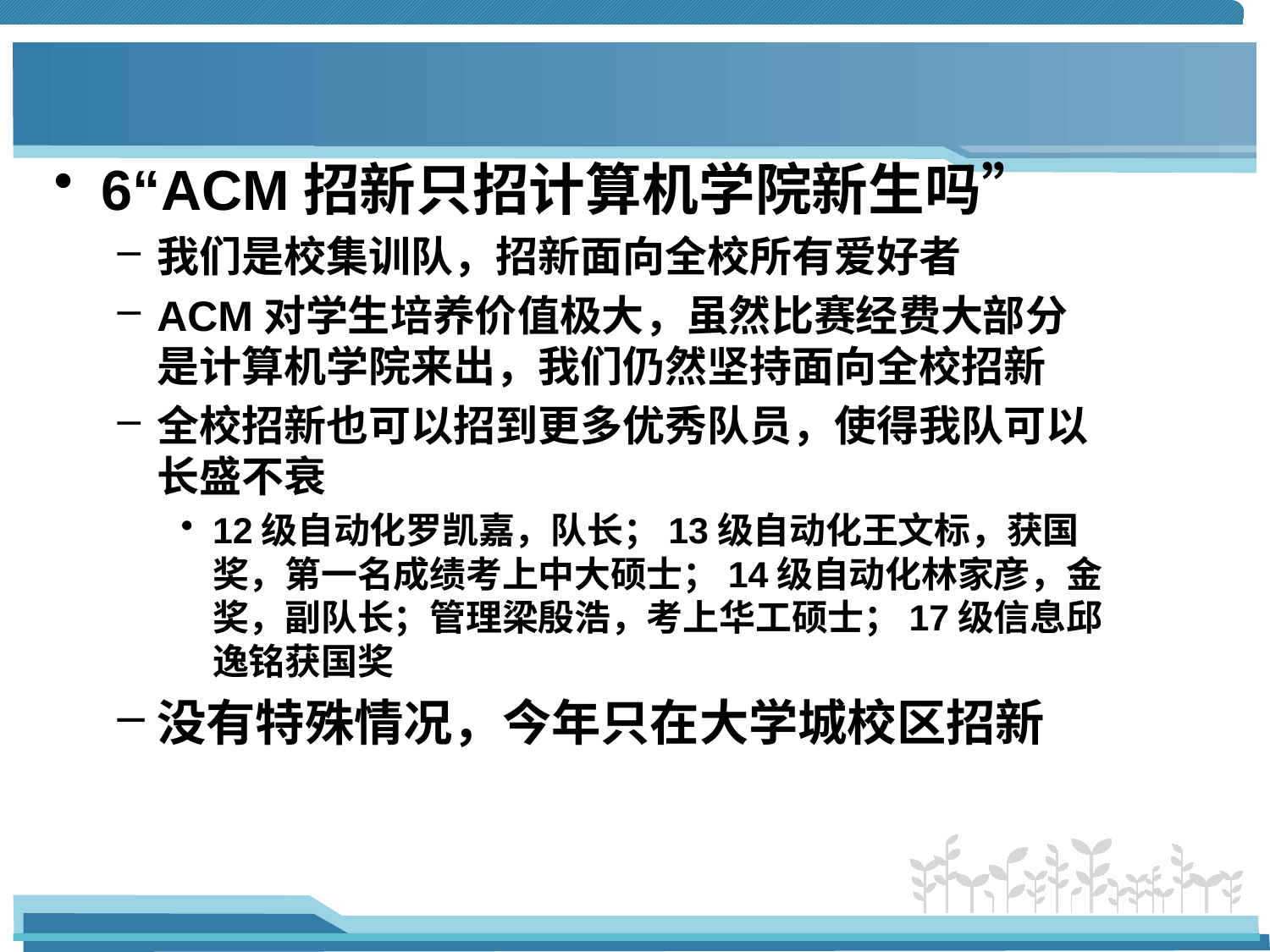

#
6“ACM招新只招计算机学院新生吗”
我们是校集训队，招新面向全校所有爱好者
ACM对学生培养价值极大，虽然比赛经费大部分是计算机学院来出，我们仍然坚持面向全校招新
全校招新也可以招到更多优秀队员，使得我队可以长盛不衰
12级自动化罗凯嘉，队长；13级自动化王文标，获国奖，第一名成绩考上中大硕士；14级自动化林家彦，金奖，副队长；管理梁殷浩，考上华工硕士；17级信息邱逸铭获国奖
没有特殊情况，今年只在大学城校区招新